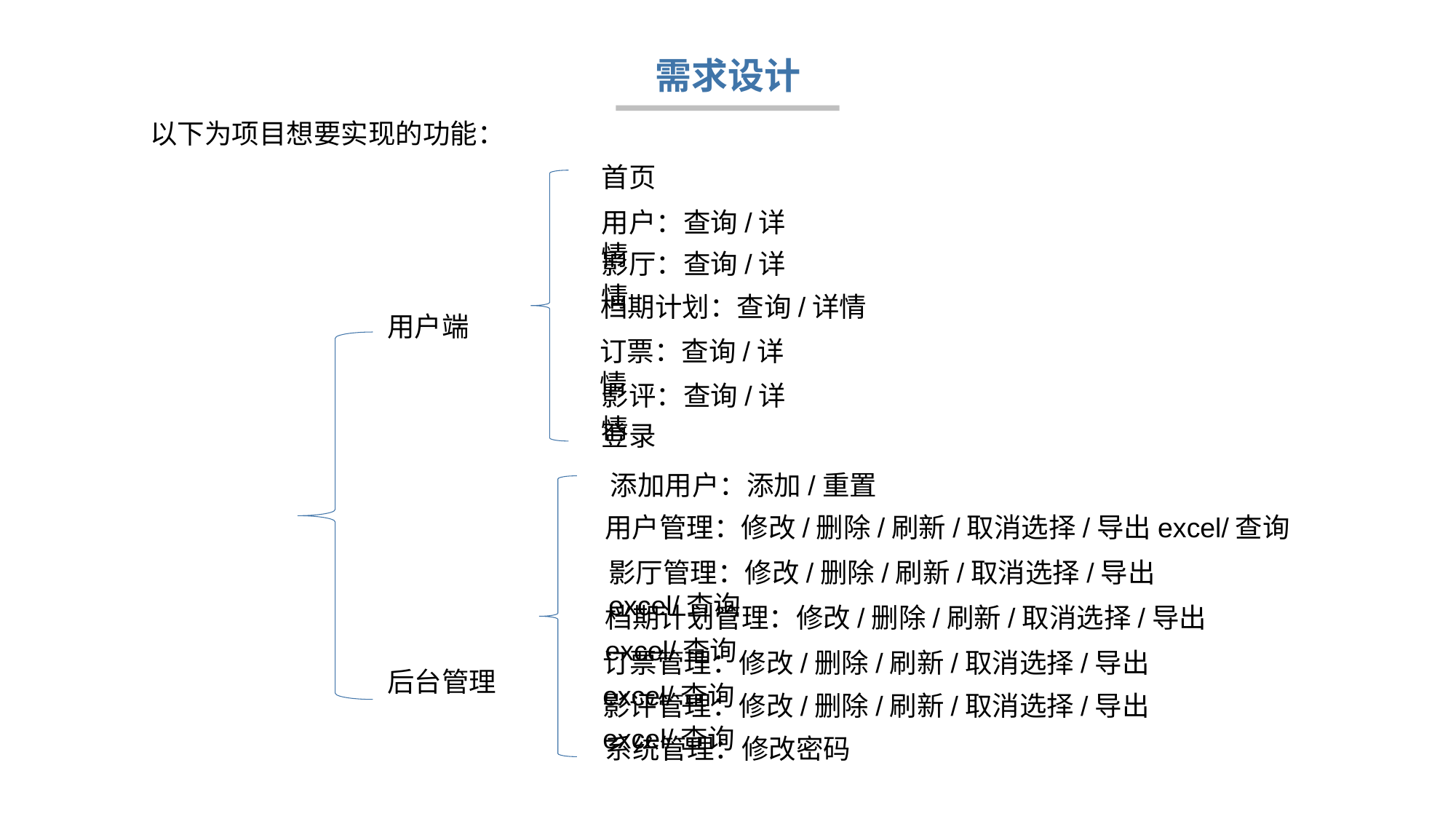

需求设计

 以下为项目想要实现的功能：
首页

用户：查询/详情
影厅：查询/详情
档期计划：查询/详情
用户端
订票：查询/详情

影评：查询/详情
登录
添加用户：添加/重置

用户管理：修改/删除/刷新/取消选择/导出excel/查询
影厅管理：修改/删除/刷新/取消选择/导出excel/查询
档期计划管理：修改/删除/刷新/取消选择/导出excel/查询
订票管理：修改/删除/刷新/取消选择/导出excel/查询
后台管理
影评管理：修改/删除/刷新/取消选择/导出excel/查询
系统管理：修改密码